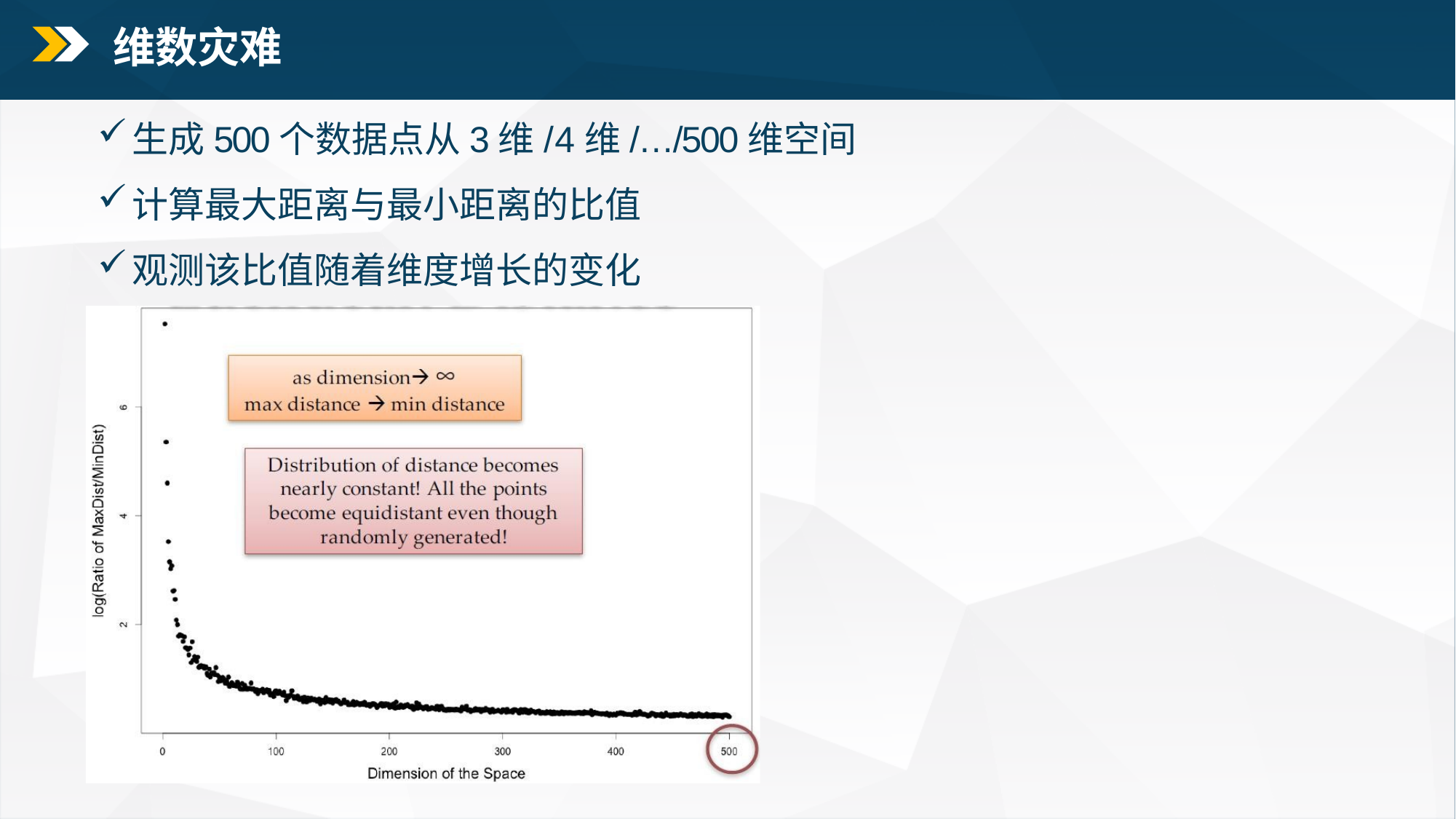

维数灾难
生成500个数据点从3维/4维/…/500维空间
计算最大距离与最小距离的比值
观测该比值随着维度增长的变化